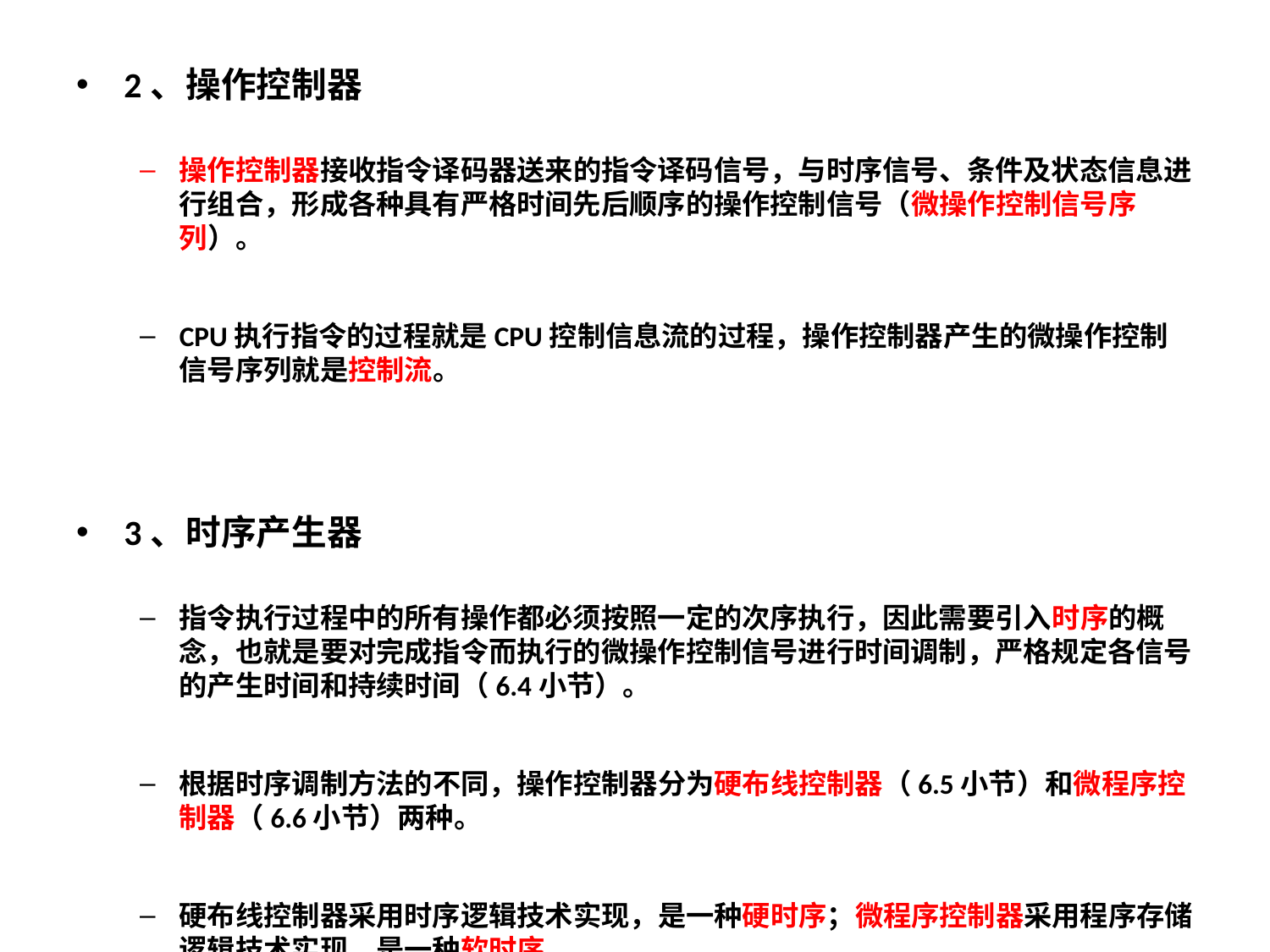

2、操作控制器

操作控制器接收指令译码器送来的指令译码信号，与时序信号、条件及状态信息进行组合，形成各种具有严格时间先后顺序的操作控制信号（微操作控制信号序列）。

CPU执行指令的过程就是CPU控制信息流的过程，操作控制器产生的微操作控制信号序列就是控制流。

3、时序产生器

指令执行过程中的所有操作都必须按照一定的次序执行，因此需要引入时序的概念，也就是要对完成指令而执行的微操作控制信号进行时间调制，严格规定各信号的产生时间和持续时间（6.4小节）。

根据时序调制方法的不同，操作控制器分为硬布线控制器（6.5小节）和微程序控制器（6.6小节）两种。

硬布线控制器采用时序逻辑技术实现，是一种硬时序；微程序控制器采用程序存储逻辑技术实现，是一种软时序。